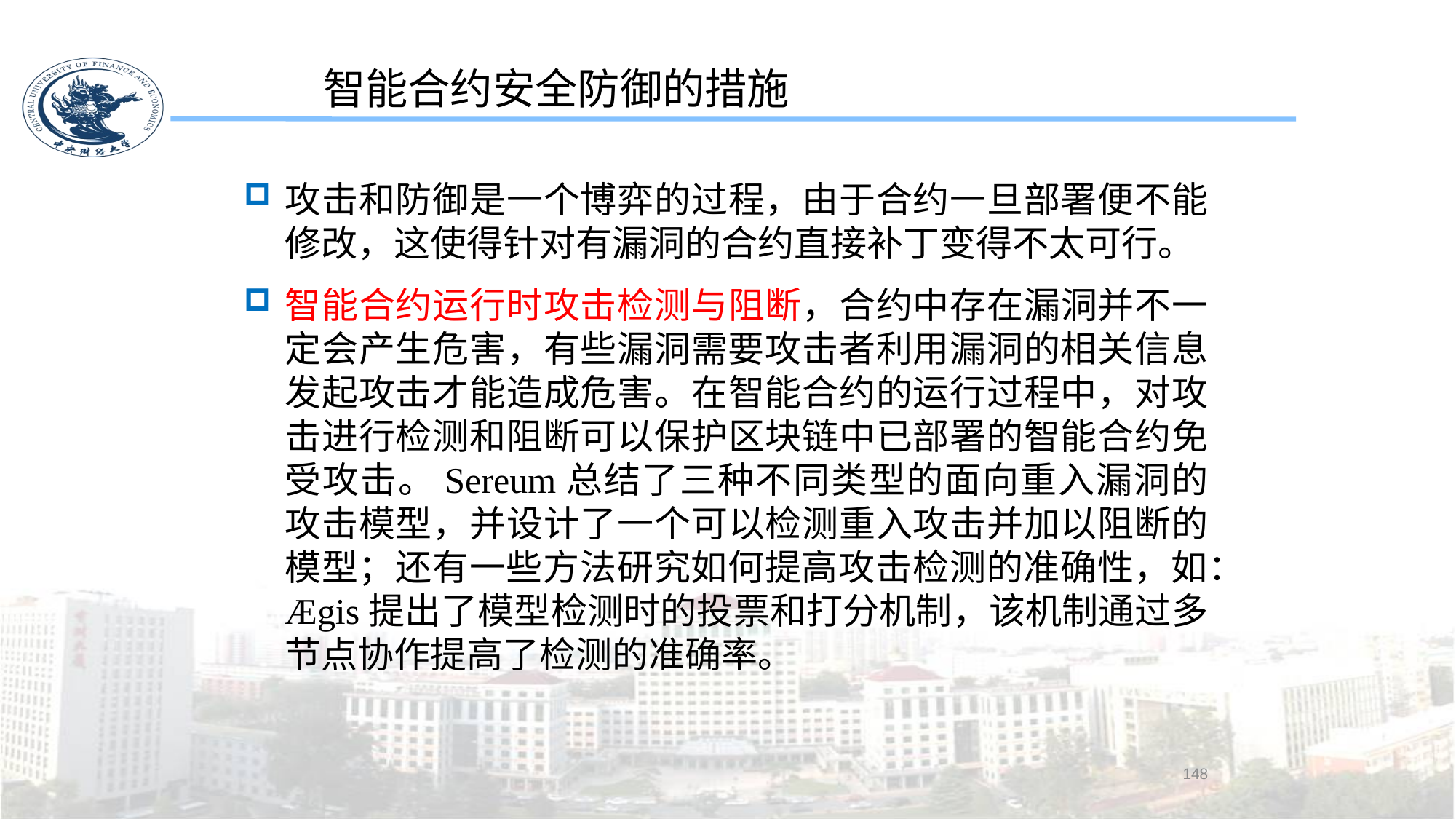

智能合约安全防御的措施
攻击和防御是一个博弈的过程，由于合约一旦部署便不能修改，这使得针对有漏洞的合约直接补丁变得不太可行。
智能合约运行时攻击检测与阻断，合约中存在漏洞并不一定会产生危害，有些漏洞需要攻击者利用漏洞的相关信息发起攻击才能造成危害。在智能合约的运行过程中，对攻击进行检测和阻断可以保护区块链中已部署的智能合约免受攻击。Sereum总结了三种不同类型的面向重入漏洞的攻击模型，并设计了一个可以检测重入攻击并加以阻断的模型；还有一些方法研究如何提高攻击检测的准确性，如：Ægis提出了模型检测时的投票和打分机制，该机制通过多节点协作提高了检测的准确率。
148